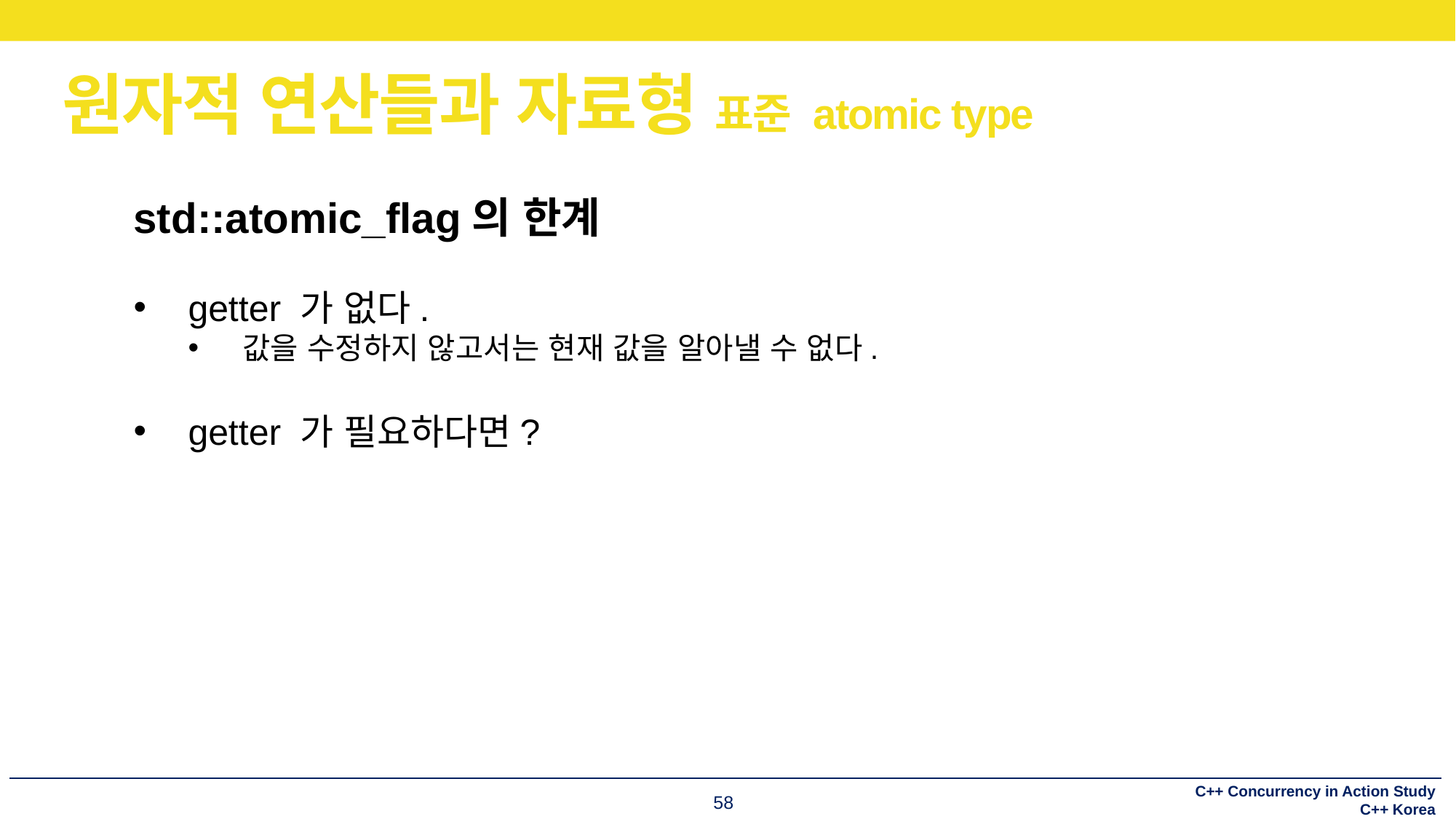

# 원자적 연산들과 자료형 표준 atomic type
std::atomic_flag의 한계

getter 가 없다.
값을 수정하지 않고서는 현재 값을 알아낼 수 없다.

getter 가 필요하다면?
58